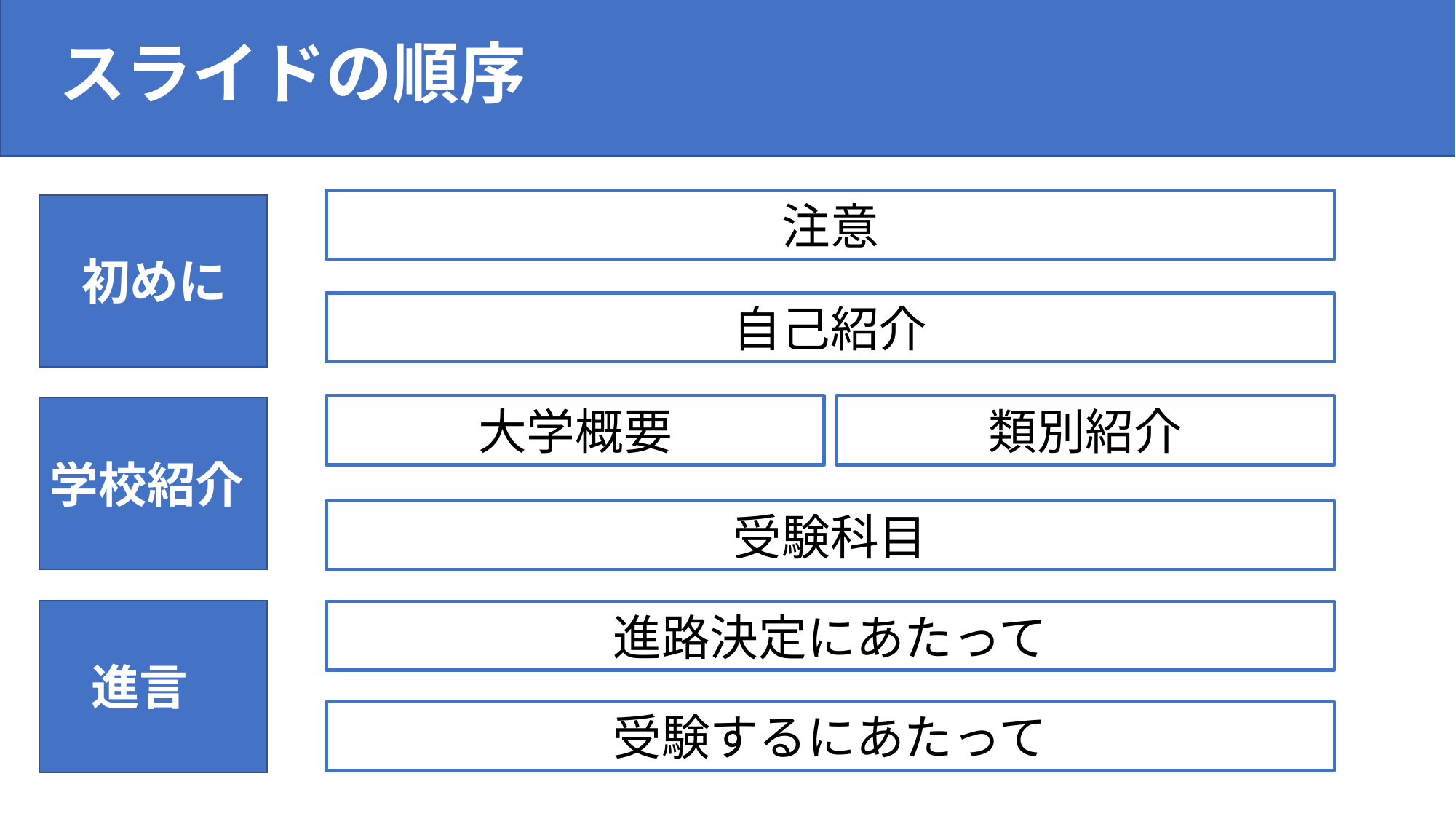

# スライドの順序

注意

初めに
自己紹介
大学概要
類別紹介

学校紹介
受験科目

進路決定にあたって
進言
受験するにあたって